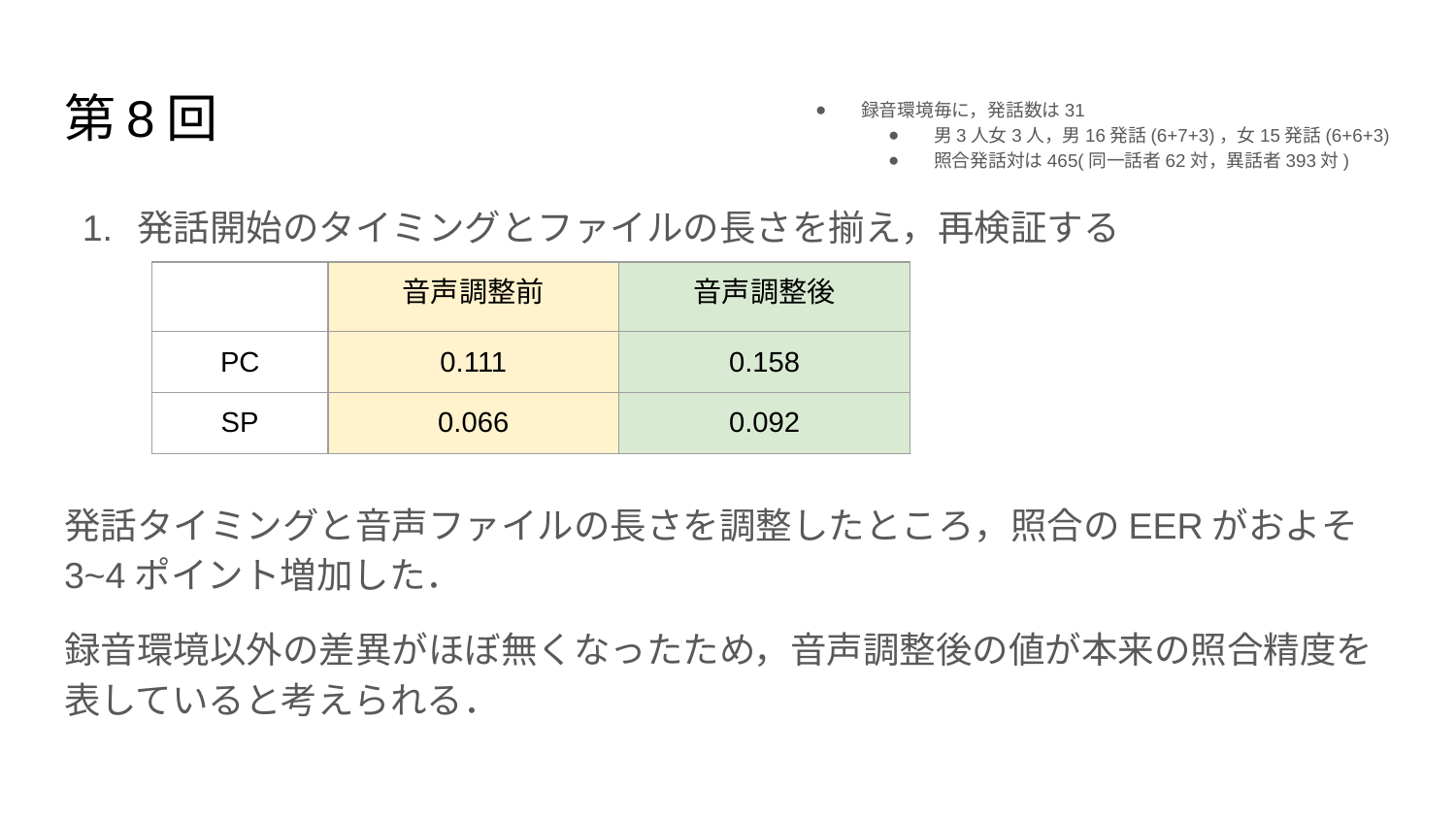

# 第8回
録音環境毎に，発話数は31
男3人女3人，男16発話(6+7+3)，女15発話(6+6+3)
照合発話対は465(同一話者62対，異話者393対)
発話開始のタイミングとファイルの長さを揃え，再検証する

発話タイミングと音声ファイルの長さを調整したところ，照合のEERがおよそ3~4ポイント増加した．
録音環境以外の差異がほぼ無くなったため，音声調整後の値が本来の照合精度を表していると考えられる．

|  | 音声調整前 | 音声調整後 |
| --- | --- | --- |
| PC | 0.111 | 0.158 |
| SP | 0.066 | 0.092 |